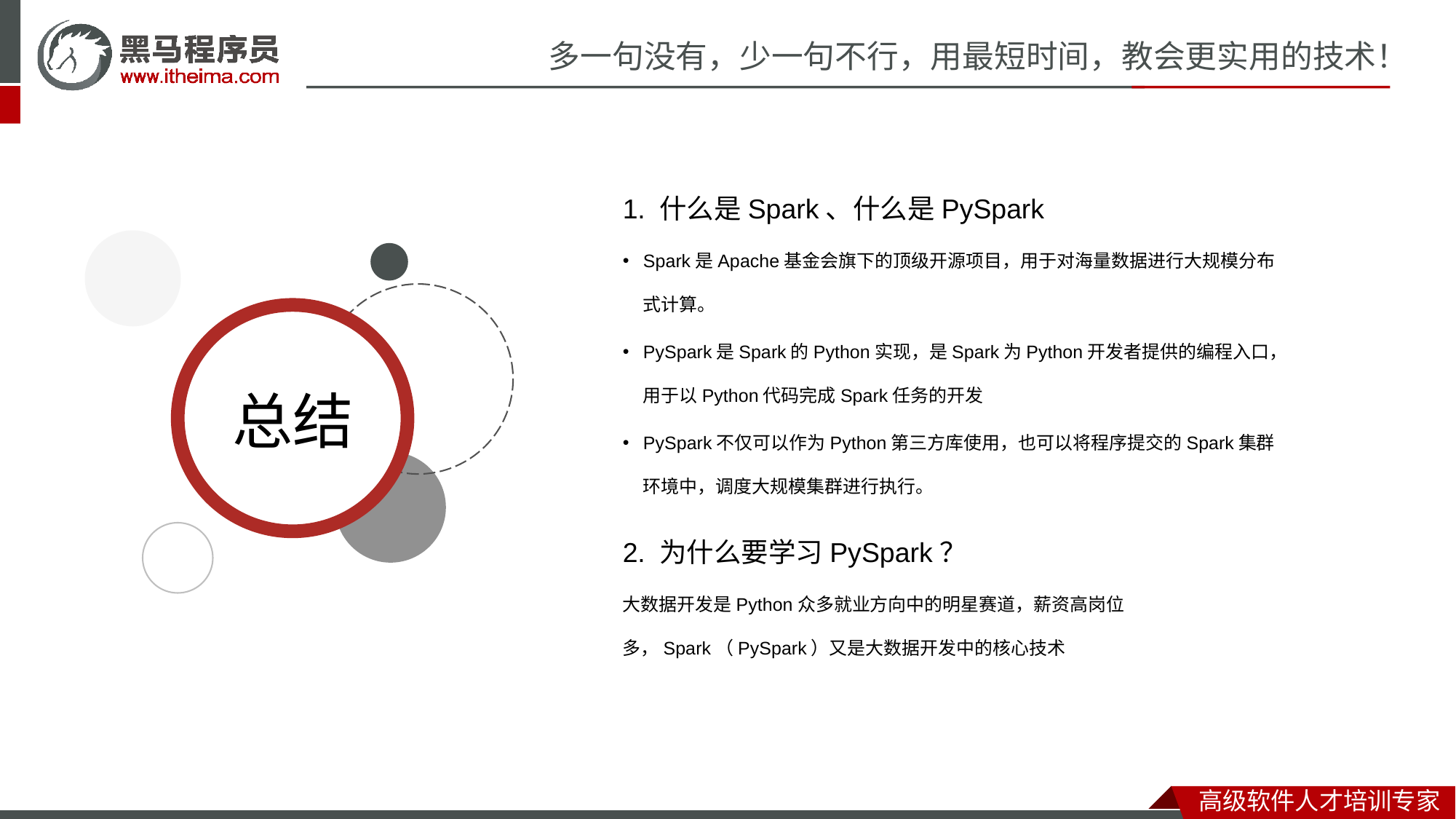

1. 什么是Spark、什么是PySpark
Spark是Apache基金会旗下的顶级开源项目，用于对海量数据进行大规模分布式计算。
PySpark是Spark的Python实现，是Spark为Python开发者提供的编程入口，用于以Python代码完成Spark任务的开发
PySpark不仅可以作为Python第三方库使用，也可以将程序提交的Spark集群环境中，调度大规模集群进行执行。
2. 为什么要学习PySpark？
大数据开发是Python众多就业方向中的明星赛道，薪资高岗位多，Spark（PySpark）又是大数据开发中的核心技术